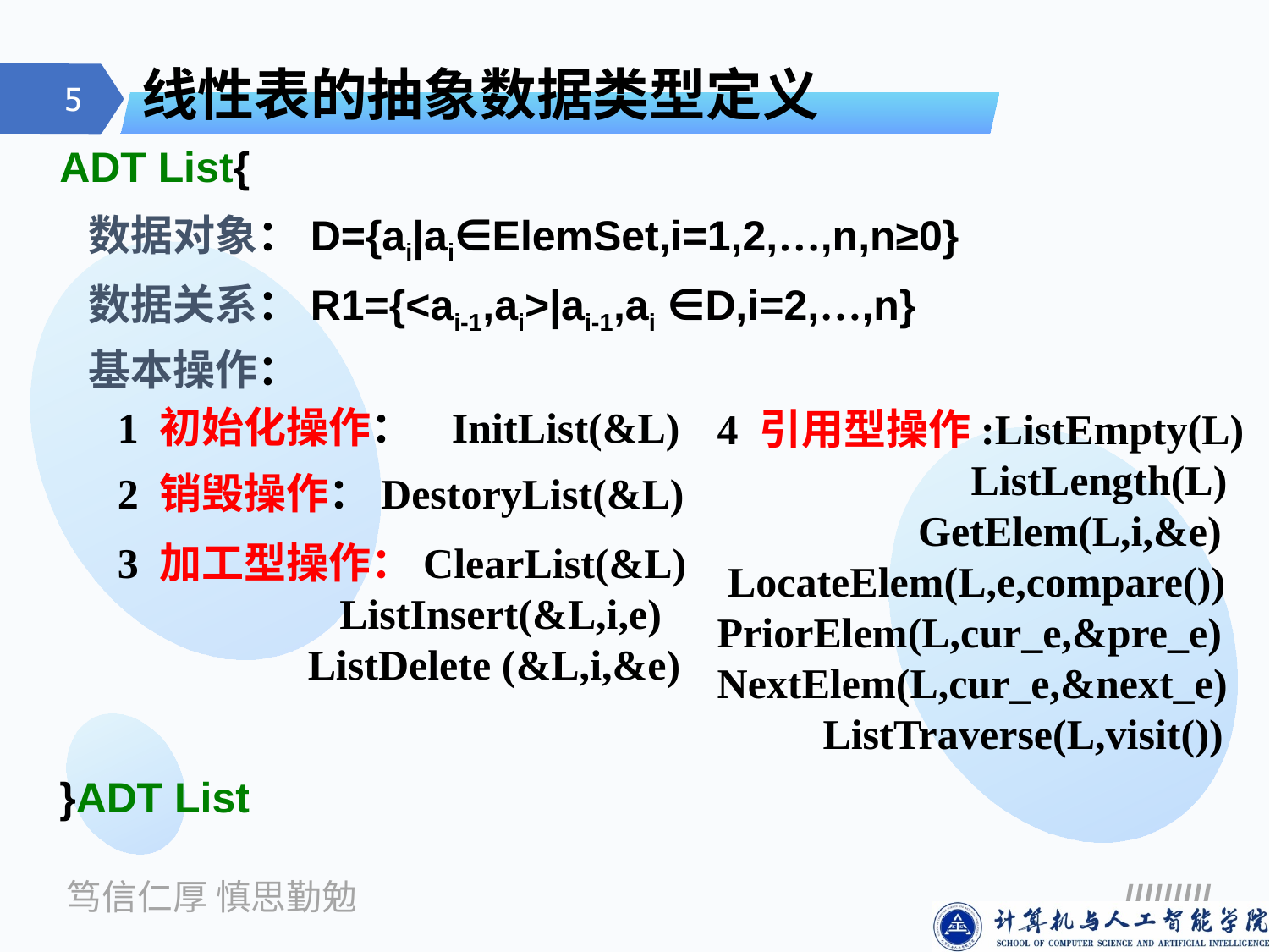

# 线性表的抽象数据类型定义
ADT List{
  数据对象：D={ai|ai∈ElemSet,i=1,2,…,n,n≥0}
  数据关系：R1={<ai-1,ai>|ai-1,ai ∈D,i=2,…,n}
  基本操作：

}ADT List
4 引用型操作:ListEmpty(L)
                        ListLength(L)
                   GetElem(L,i,&e)
 LocateElem(L,e,compare())
PriorElem(L,cur_e,&pre_e)
NextElem(L,cur_e,&next_e)
          ListTraverse(L,visit())
1 初始化操作：   InitList(&L)
2 销毁操作：DestoryList(&L)
3 加工型操作：ClearList(&L)
                     ListInsert(&L,i,e)
                  ListDelete (&L,i,&e)